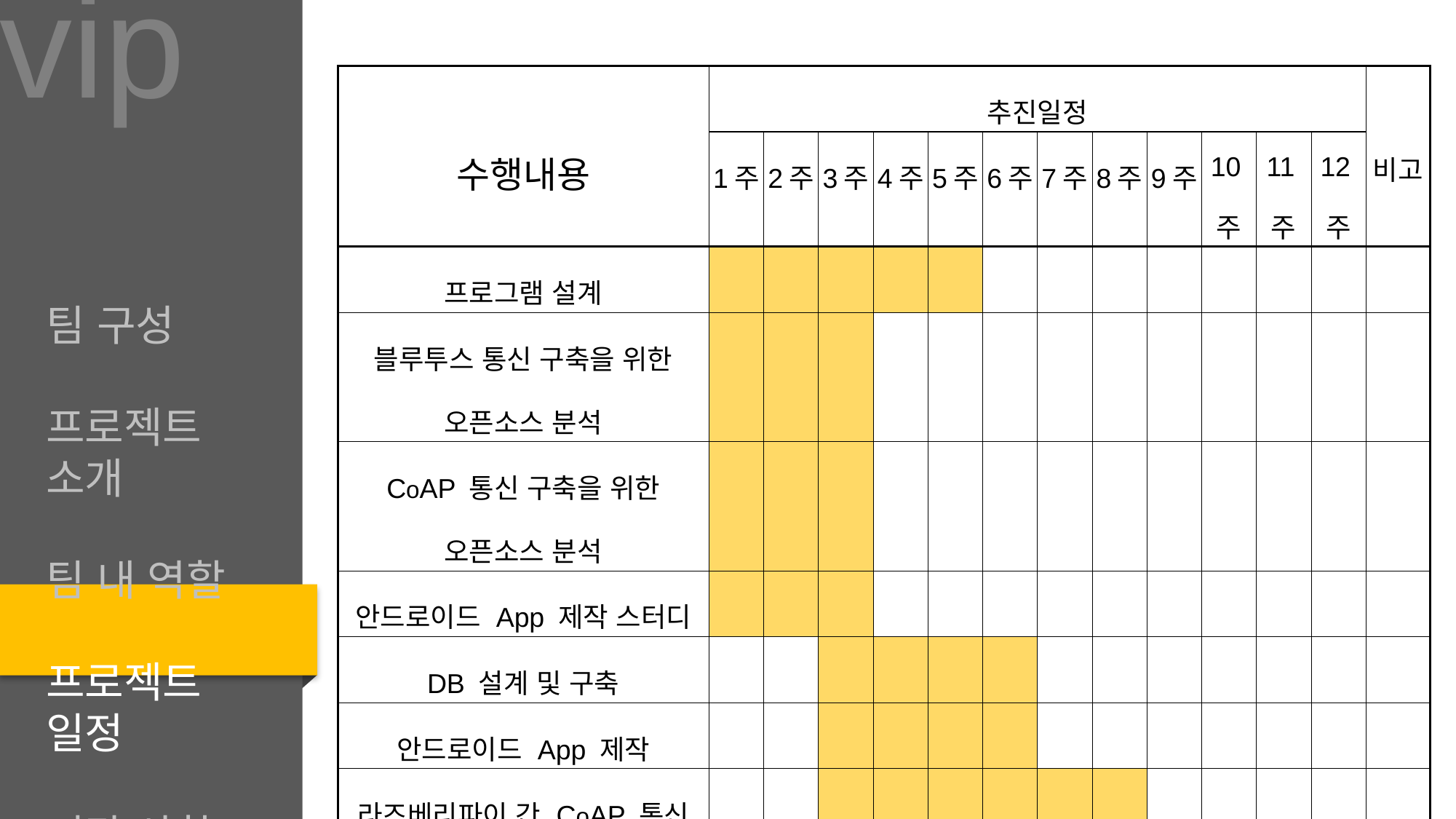

vip
| 수행내용 | 추진일정 |  |  |  |  |  |  |  |  |  |  |  | 비고 |
| --- | --- | --- | --- | --- | --- | --- | --- | --- | --- | --- | --- | --- | --- |
|  | 1주 | 2주 | 3주 | 4주 | 5주 | 6주 | 7주 | 8주 | 9주 | 10주 | 11주 | 12주 |  |
| 프로그램 설계 |  |  |  |  |  |  |  |  |  |  |  |  |  |
| 블루투스 통신 구축을 위한 오픈소스 분석 |  |  |  |  |  |  |  |  |  |  |  |  |  |
| CoAP 통신 구축을 위한 오픈소스 분석 |  |  |  |  |  |  |  |  |  |  |  |  |  |
| 안드로이드 App 제작 스터디 |  |  |  |  |  |  |  |  |  |  |  |  |  |
| DB 설계 및 구축 |  |  |  |  |  |  |  |  |  |  |  |  |  |
| 안드로이드 App 제작 |  |  |  |  |  |  |  |  |  |  |  |  |  |
| 라즈베리파이 간 CoAP 통신 구축 |  |  |  |  |  |  |  |  |  |  |  |  |  |
| 라즈베리파이 - 단말 간 블루투스 통신 구축 |  |  |  |  |  |  |  |  |  |  |  |  |  |
| 모듈 통합 |  |  |  |  |  |  |  |  |  |  |  |  |  |
팀 구성

프로젝트 소개

팀 내 역할

프로젝트 일정

기타 사항